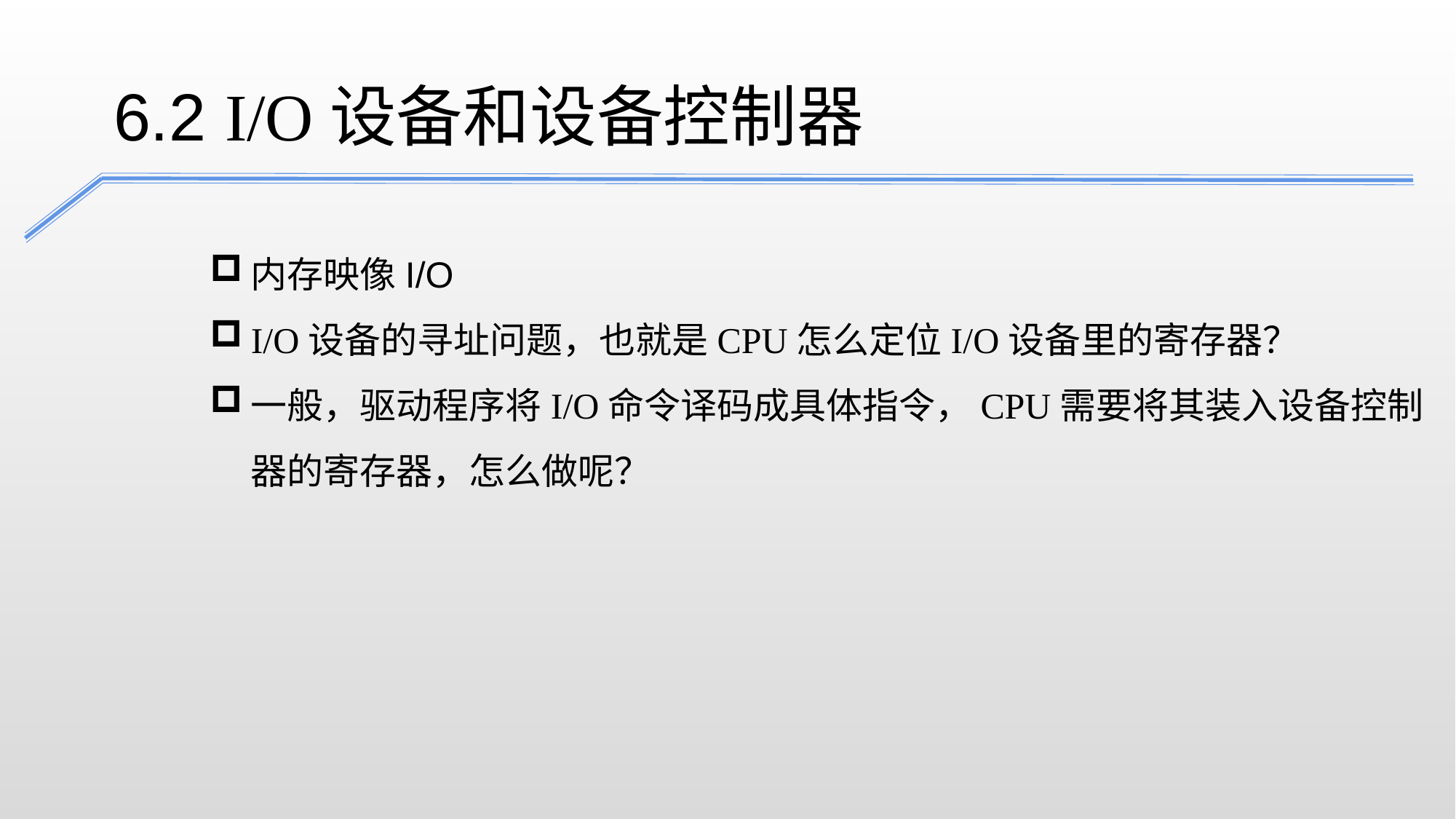

6.2 I/O设备和设备控制器
内存映像I/O
I/O设备的寻址问题，也就是CPU怎么定位I/O设备里的寄存器？
一般，驱动程序将I/O命令译码成具体指令，CPU需要将其装入设备控制器的寄存器，怎么做呢？